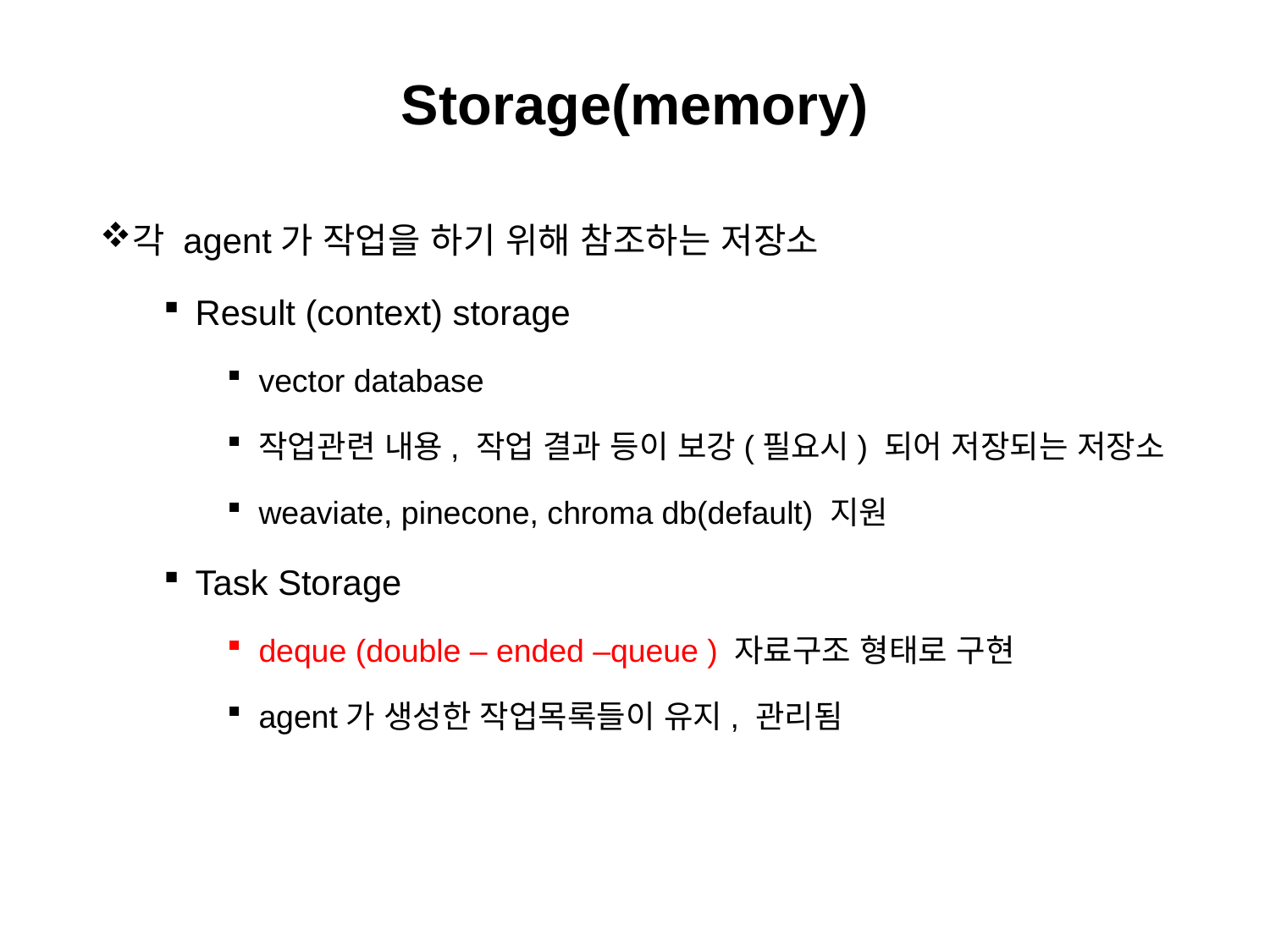

# Storage(memory)
각 agent가 작업을 하기 위해 참조하는 저장소
Result (context) storage
vector database
작업관련 내용, 작업 결과 등이 보강(필요시) 되어 저장되는 저장소
weaviate, pinecone, chroma db(default) 지원
Task Storage
deque (double – ended –queue ) 자료구조 형태로 구현
agent가 생성한 작업목록들이 유지, 관리됨